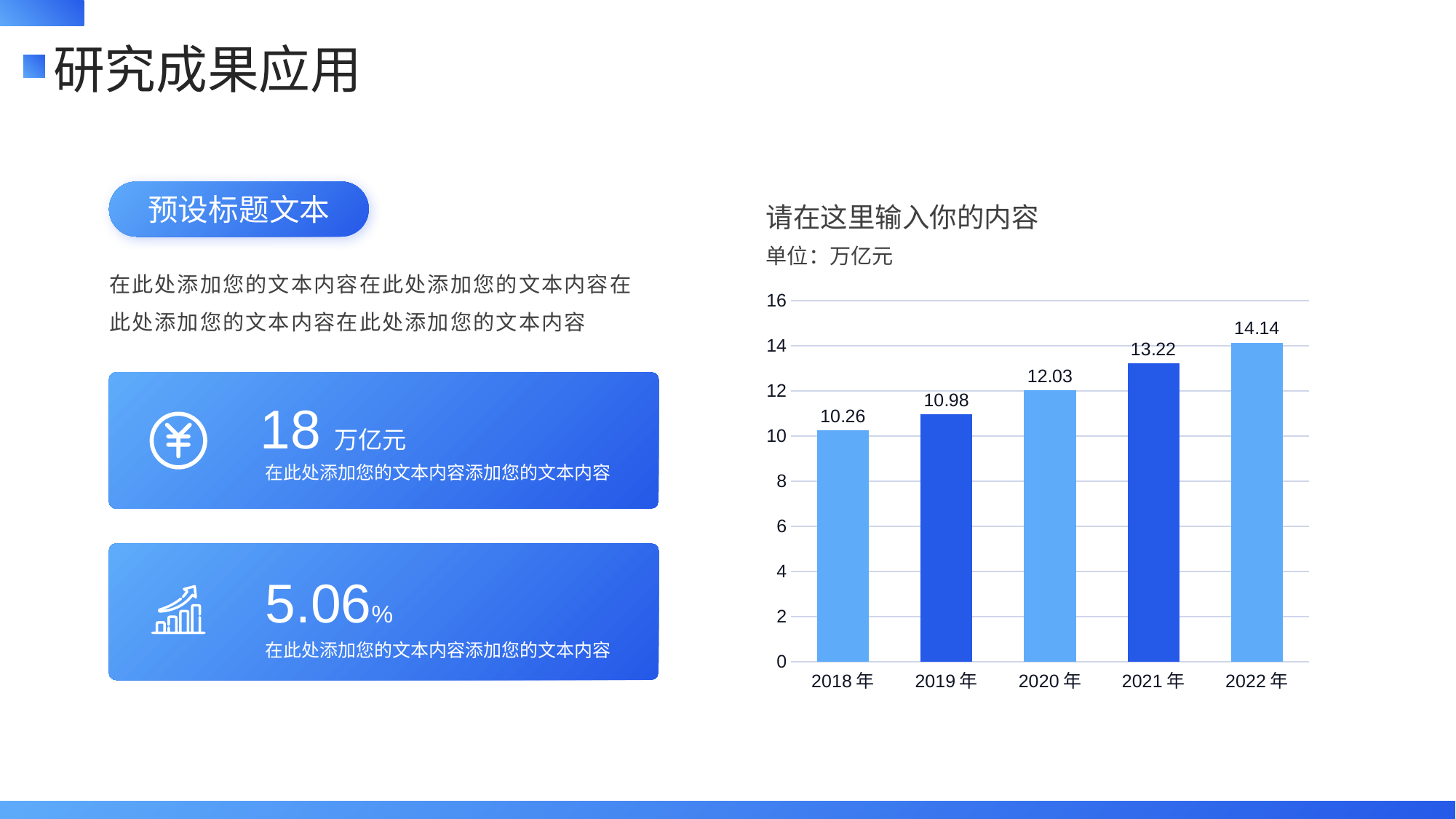

预设标题文本
请在这里输入你的内容
单位：万亿元
在此处添加您的文本内容在此处添加您的文本内容在此处添加您的文本内容在此处添加您的文本内容

### Chart

| Category | 房地产开发投资完成累计值（万亿元） |
|---|---|
| 2018年 | 10.26 |
| 2019年 | 10.98 |
| 2020年 | 12.03 |
| 2021年 | 13.22 |
| 2022年 | 14.14 |
18万亿元

在此处添加您的文本内容添加您的文本内容

5.06%

在此处添加您的文本内容添加您的文本内容